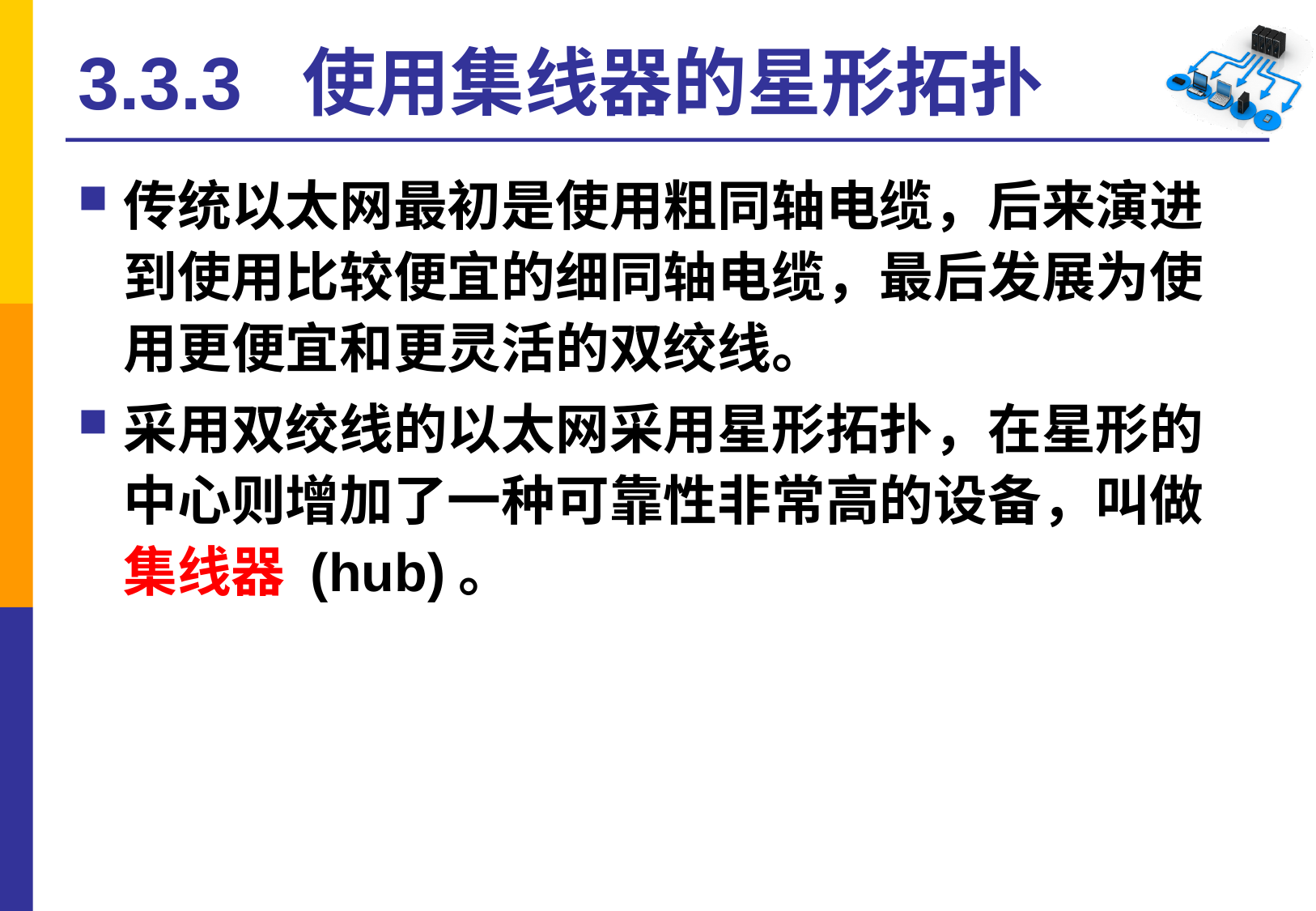

# 3.3.3  使用集线器的星形拓扑
传统以太网最初是使用粗同轴电缆，后来演进到使用比较便宜的细同轴电缆，最后发展为使用更便宜和更灵活的双绞线。
采用双绞线的以太网采用星形拓扑，在星形的中心则增加了一种可靠性非常高的设备，叫做集线器 (hub)。